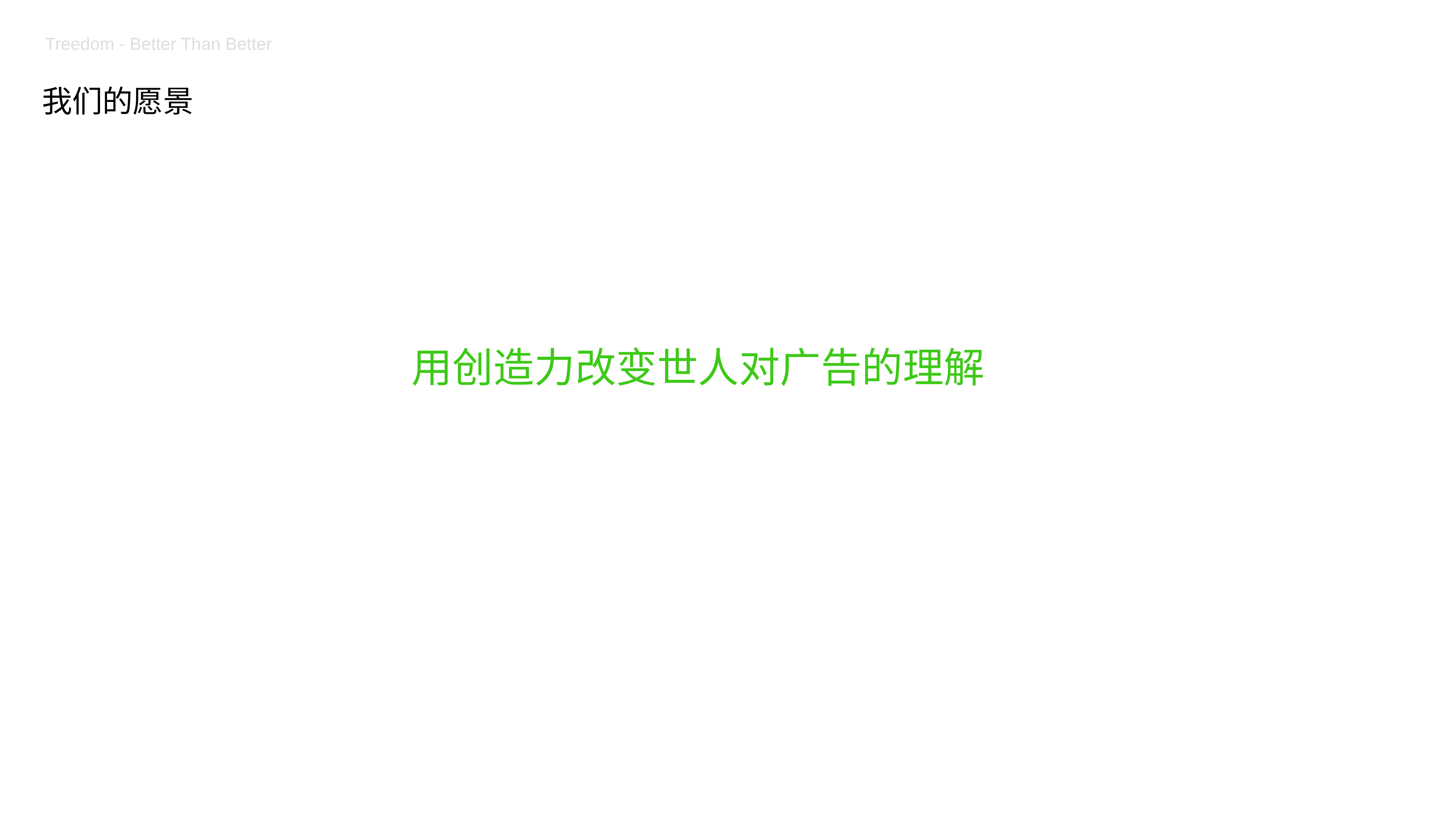

Treedom - Better Than Better
我们的愿景
用创造力改变世人对广告的理解